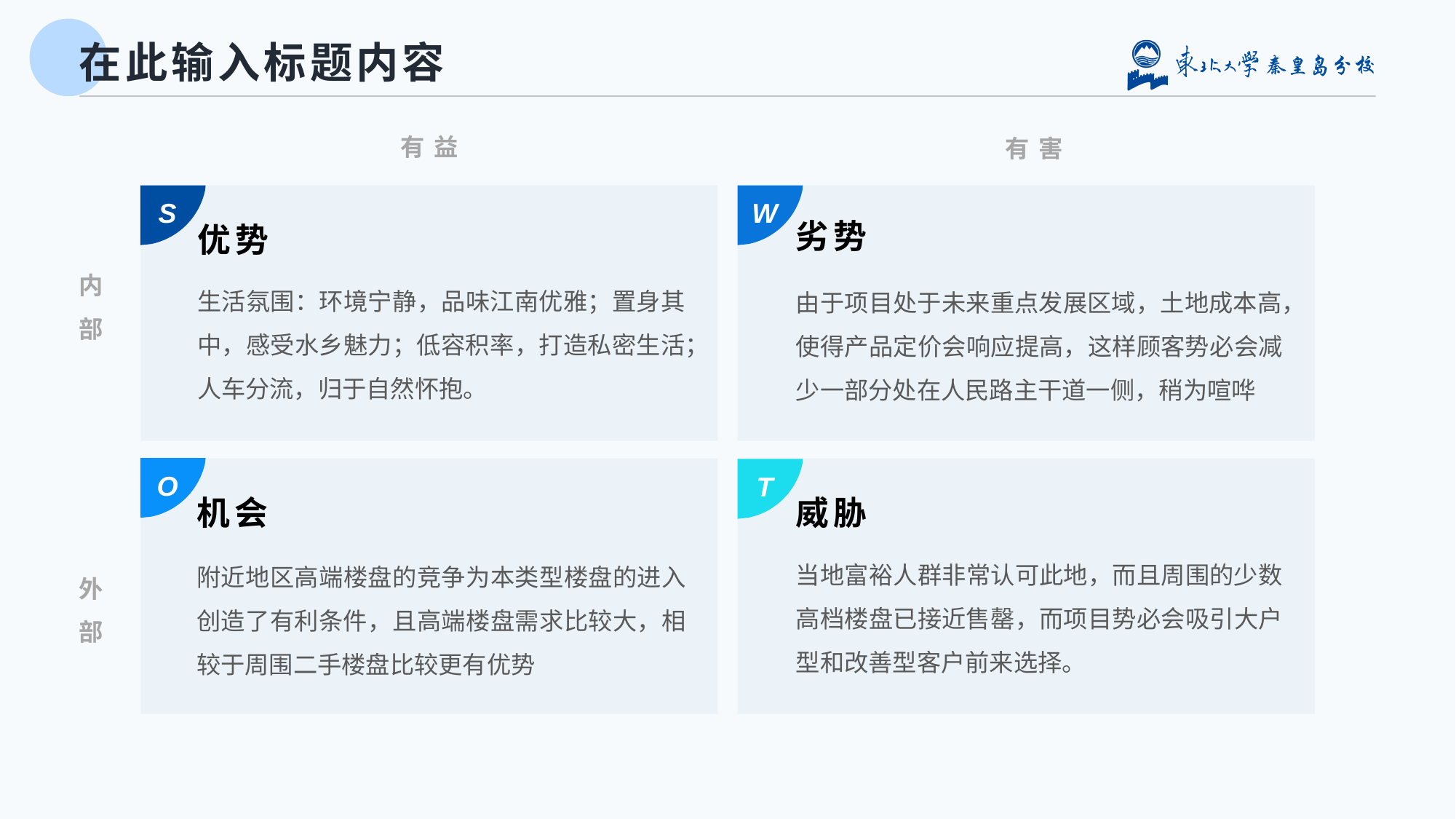

# 在此输入标题内容
有益
有害
S

W
劣势
优势
内部
生活氛围：环境宁静，品味江南优雅；置身其中，感受水乡魅力；低容积率，打造私密生活；人车分流，归于自然怀抱。
由于项目处于未来重点发展区域，土地成本高，使得产品定价会响应提高，这样顾客势必会减少一部分处在人民路主干道一侧，稍为喧哗
O

T
机会
威胁
当地富裕人群非常认可此地，而且周围的少数高档楼盘已接近售罄，而项目势必会吸引大户型和改善型客户前来选择。
附近地区高端楼盘的竞争为本类型楼盘的进入创造了有利条件，且高端楼盘需求比较大，相较于周围二手楼盘比较更有优势
外部